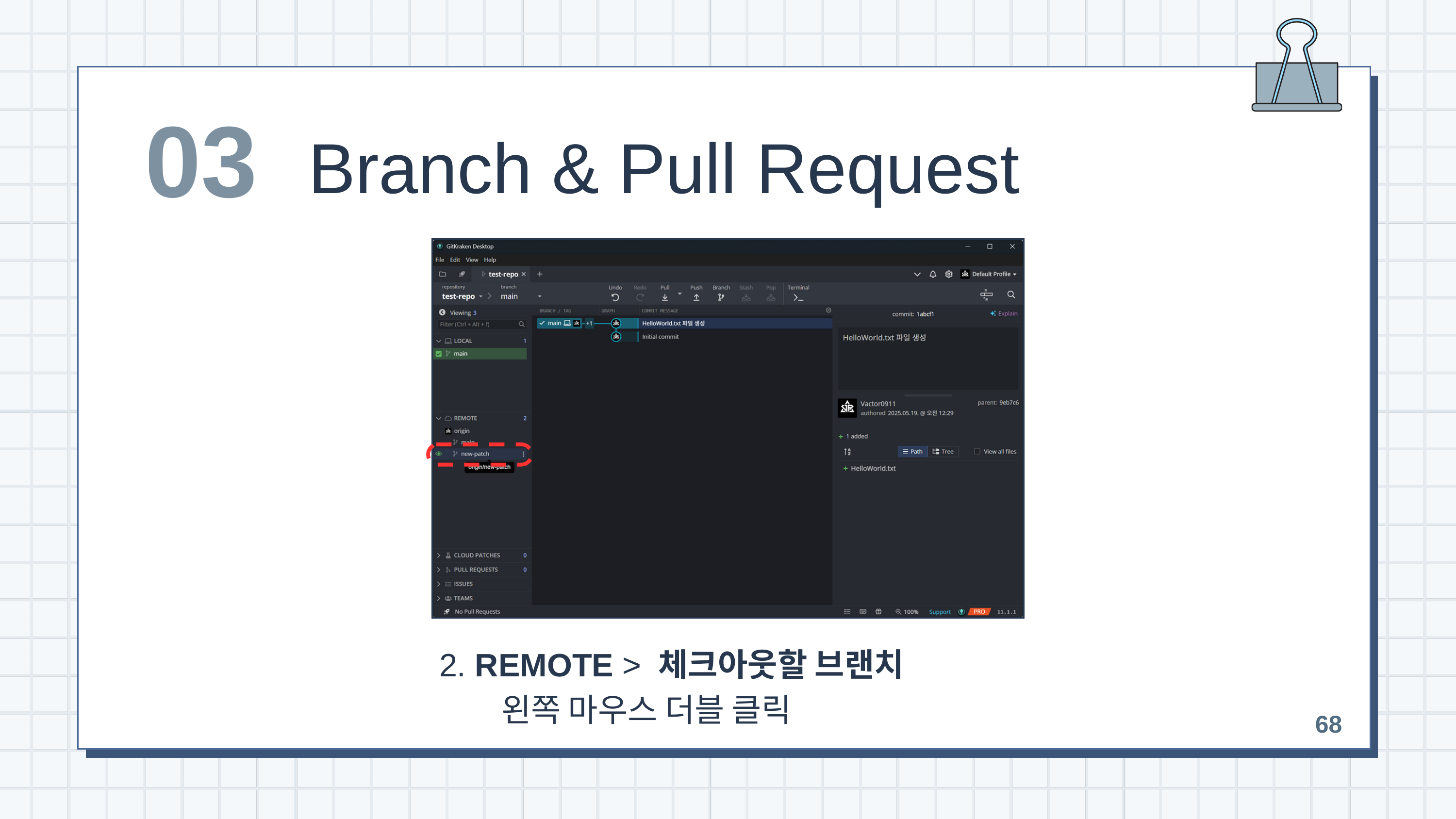

03
Branch & Pull Request

   2. REMOTE > 체크아웃할 브랜치
           왼쪽 마우스 더블 클릭
68